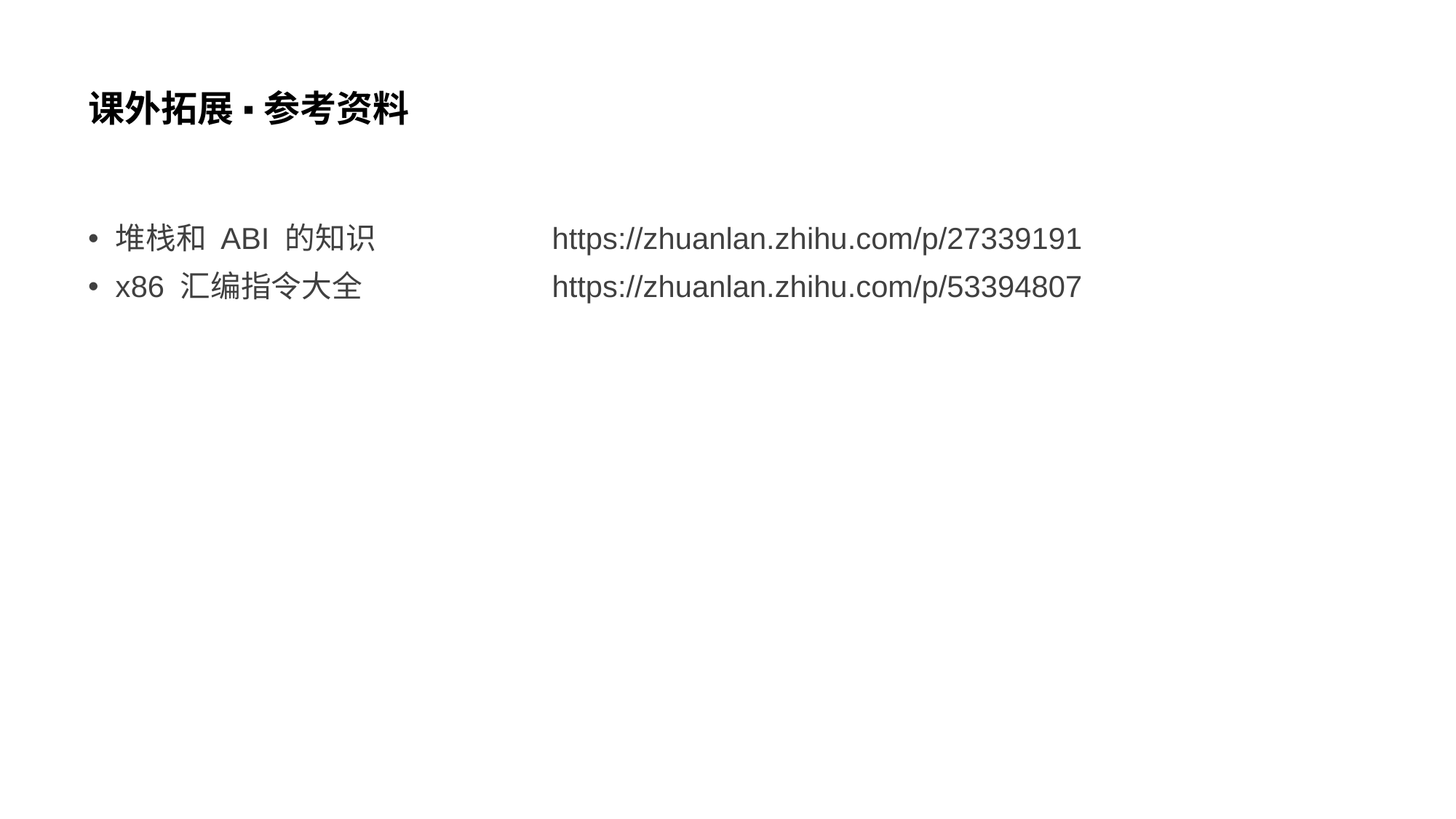

# 课外拓展·参考资料
堆栈和 ABI 的知识		https://zhuanlan.zhihu.com/p/27339191
x86 汇编指令大全		https://zhuanlan.zhihu.com/p/53394807